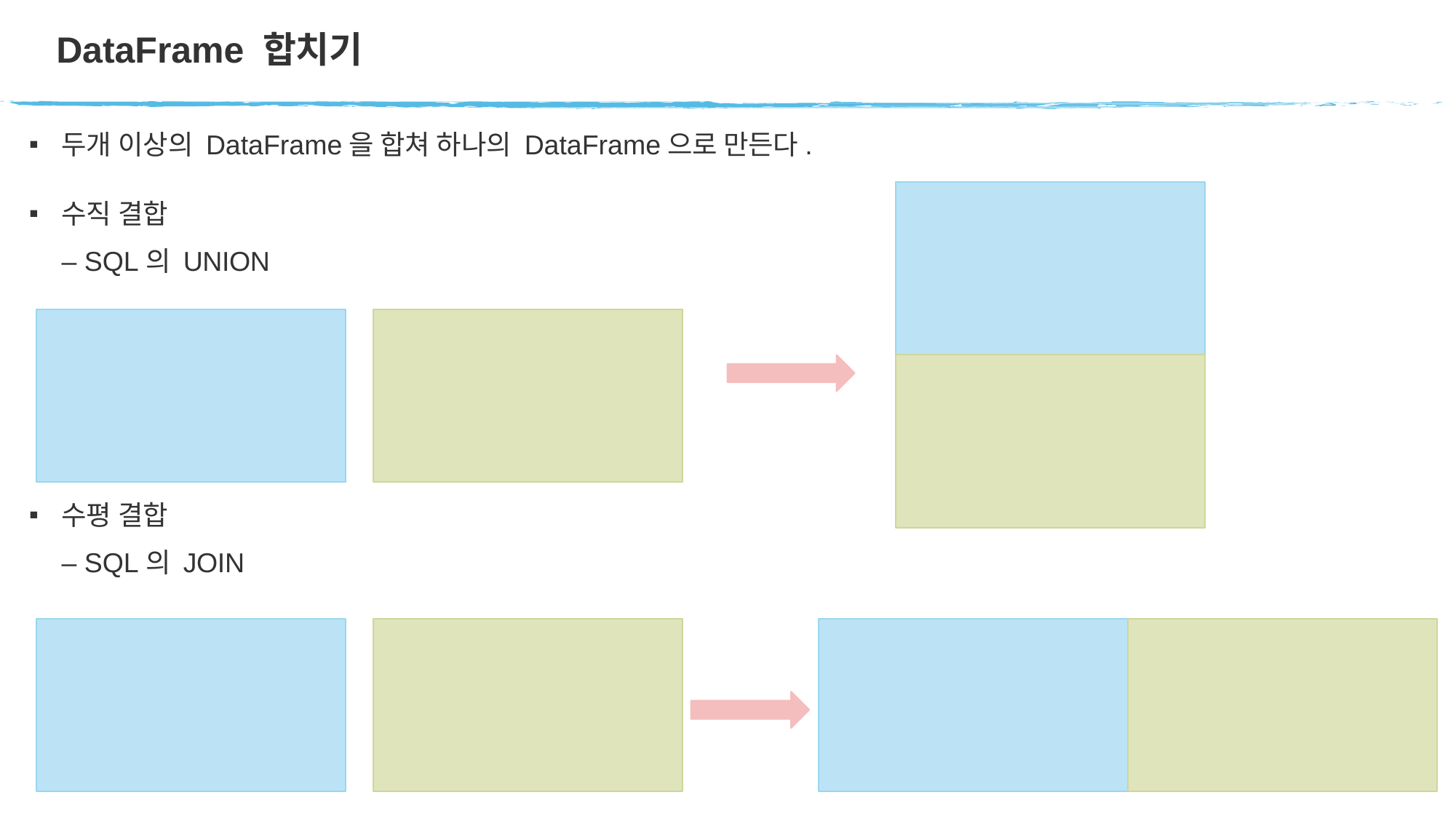

# DataFrame 합치기
두개 이상의 DataFrame을 합쳐 하나의 DataFrame으로 만든다.
수직 결합
– SQL의 UNION

수평 결합
– SQL의 JOIN